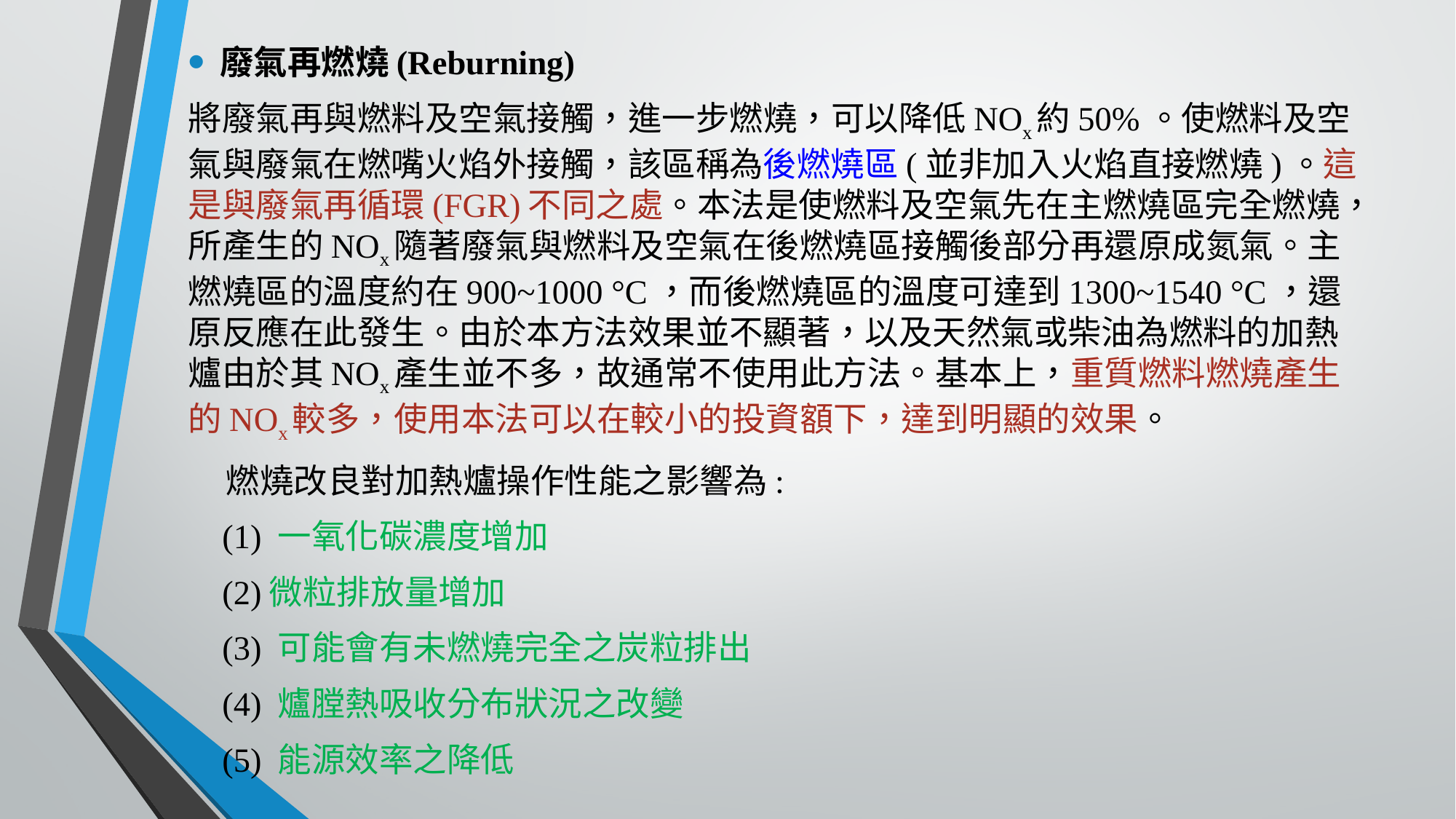

廢氣再燃燒(Reburning)
將廢氣再與燃料及空氣接觸，進一步燃燒，可以降低NOx約50%。使燃料及空氣與廢氣在燃嘴火焰外接觸，該區稱為後燃燒區(並非加入火焰直接燃燒)。這是與廢氣再循環(FGR)不同之處。本法是使燃料及空氣先在主燃燒區完全燃燒，所產生的NOx隨著廢氣與燃料及空氣在後燃燒區接觸後部分再還原成氮氣。主燃燒區的溫度約在900~1000 °C，而後燃燒區的溫度可達到1300~1540 °C，還原反應在此發生。由於本方法效果並不顯著，以及天然氣或柴油為燃料的加熱爐由於其NOx產生並不多，故通常不使用此方法。基本上，重質燃料燃燒產生的NOx較多，使用本法可以在較小的投資額下，達到明顯的效果。
    燃燒改良對加熱爐操作性能之影響為:
    (1) 一氧化碳濃度增加
    (2)微粒排放量增加
    (3) 可能會有未燃燒完全之炭粒排出
    (4) 爐膛熱吸收分布狀況之改變
    (5) 能源效率之降低